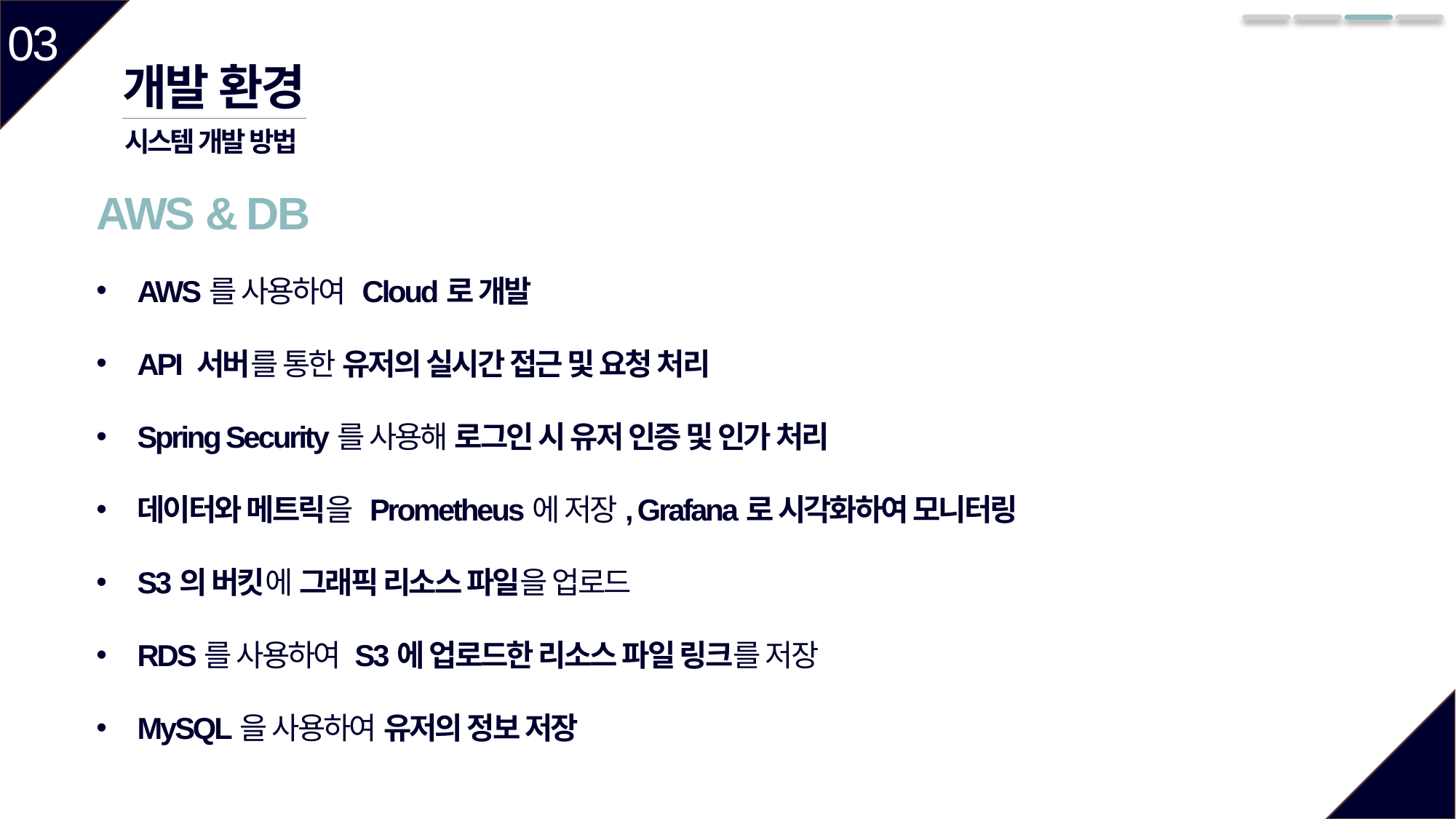

03
개발 환경
시스템 개발 방법
AWS & DB
AWS를 사용하여 Cloud로 개발
API 서버를 통한 유저의 실시간 접근 및 요청 처리
Spring Security를 사용해 로그인 시 유저 인증 및 인가 처리
데이터와 메트릭을 Prometheus에 저장, Grafana로 시각화하여 모니터링
S3의 버킷에 그래픽 리소스 파일을 업로드
RDS를 사용하여 S3에 업로드한 리소스 파일 링크를 저장
MySQL을 사용하여 유저의 정보 저장